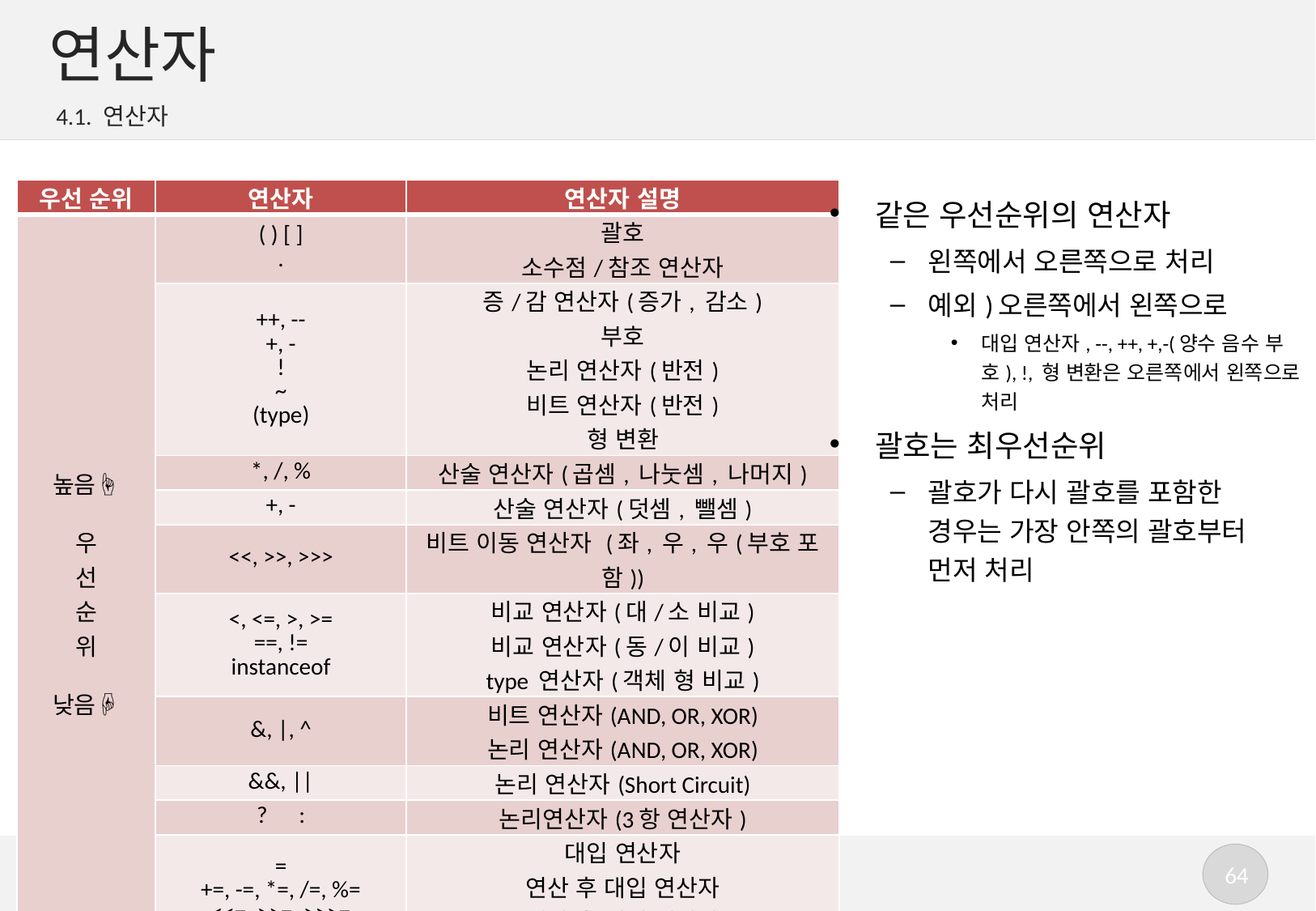

# 연산자
4.1. 연산자
| 우선 순위 | 연산자 | 연산자 설명 |
| --- | --- | --- |
| 높음☝ 우 선 순 위 낮음☟ | ( ) [ ] . | 괄호 소수점/참조 연산자 |
|  | ++, -- +, - ! ~ (type) | 증/감 연산자(증가, 감소) 부호 논리 연산자(반전) 비트 연산자(반전) 형 변환 |
|  | \*, /, % | 산술 연산자(곱셈, 나눗셈, 나머지) |
|  | +, - | 산술 연산자(덧셈, 뺄셈) |
|  | <<, >>, >>> | 비트 이동 연산자 (좌, 우, 우(부호 포함)) |
|  | <, <=, >, >= ==, != instanceof | 비교 연산자(대/소 비교) 비교 연산자(동/이 비교) type 연산자(객체 형 비교) |
|  | &, |, ^ | 비트 연산자(AND, OR, XOR) 논리 연산자(AND, OR, XOR) |
|  | &&, || | 논리 연산자(Short Circuit) |
|  | ? : | 논리연산자(3항 연산자) |
|  | = +=, -=, \*=, /=, %= <<=, >>=, >>>= &=, ^=, |= | 대입 연산자 연산 후 대입 연산자 연산 후 대입 연산자 연산 후 대입 연산자 |
같은 우선순위의 연산자
왼쪽에서 오른쪽으로 처리
예외)오른쪽에서 왼쪽으로
대입 연산자, --, ++, +,-(양수 음수 부호), !, 형 변환은 오른쪽에서 왼쪽으로 처리
괄호는 최우선순위
괄호가 다시 괄호를 포함한 경우는 가장 안쪽의 괄호부터 먼저 처리